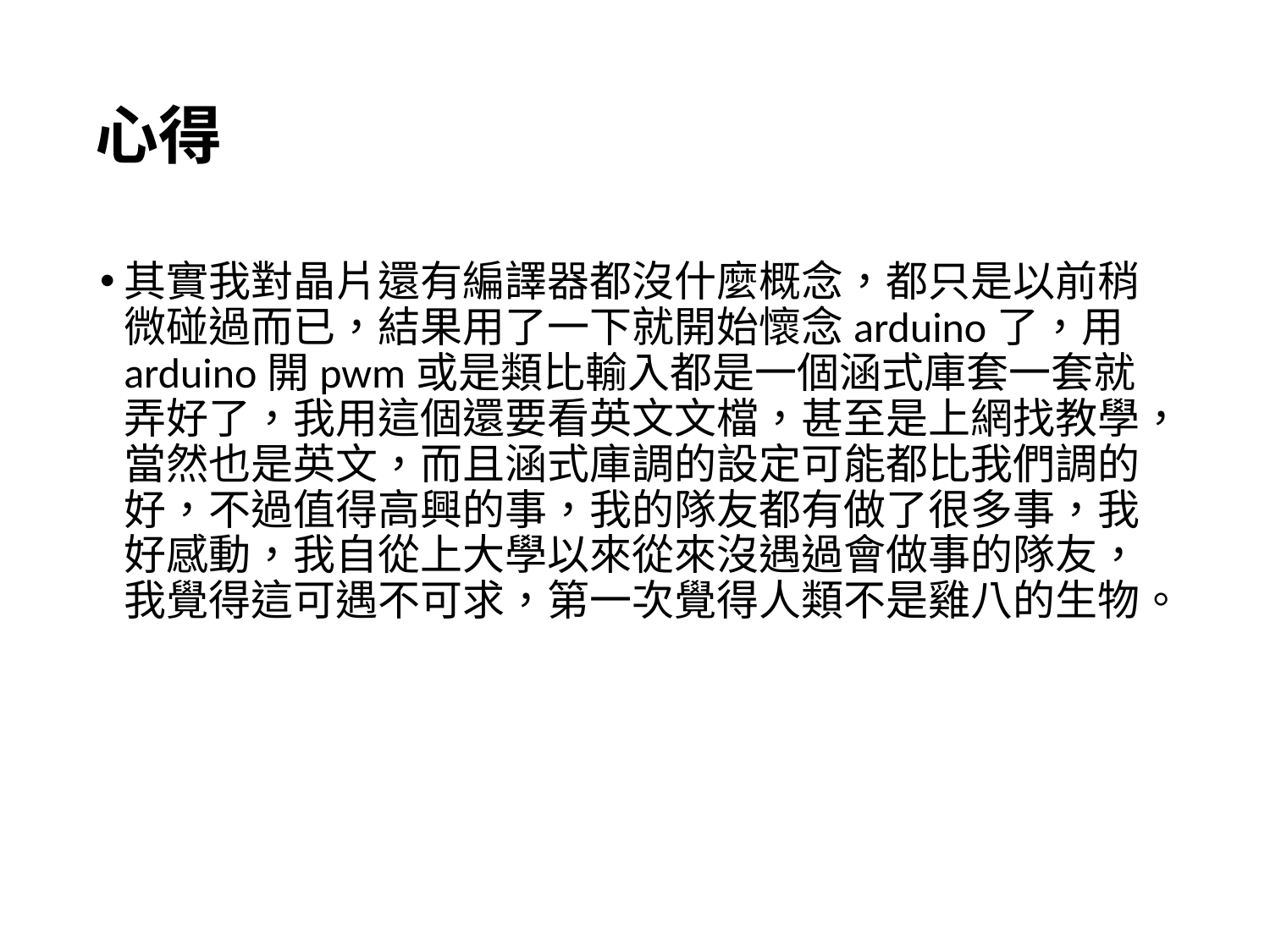

心得
其實我對晶片還有編譯器都沒什麼概念，都只是以前稍微碰過而已，結果用了一下就開始懷念arduino了，用arduino開pwm或是類比輸入都是一個涵式庫套一套就弄好了，我用這個還要看英文文檔，甚至是上網找教學，當然也是英文，而且涵式庫調的設定可能都比我們調的好，不過值得高興的事，我的隊友都有做了很多事，我好感動，我自從上大學以來從來沒遇過會做事的隊友，我覺得這可遇不可求，第一次覺得人類不是雞八的生物。